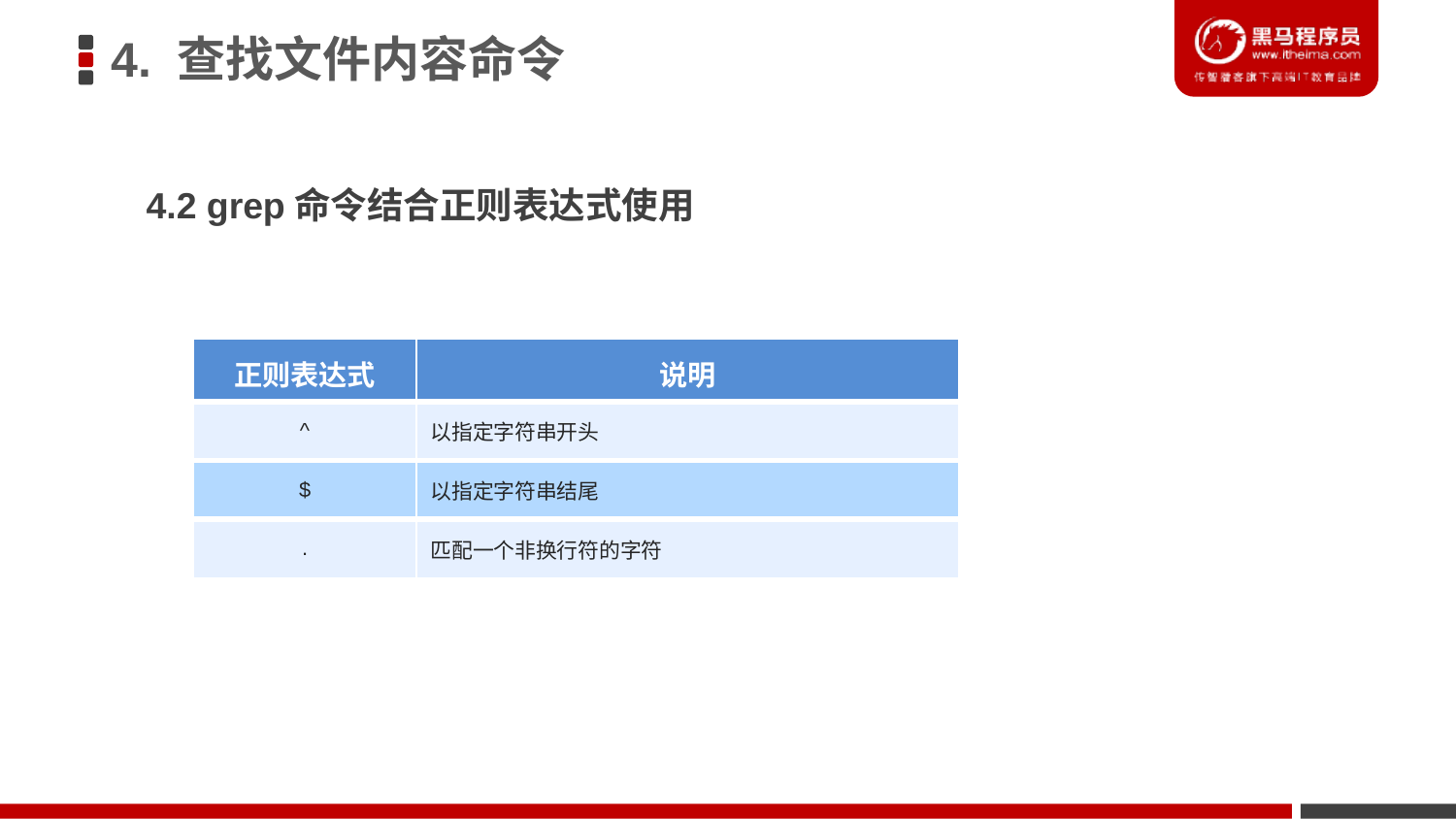

4. 查找文件内容命令
4.2 grep命令结合正则表达式使用
| 正则表达式 | 说明 |
| --- | --- |
| ^ | 以指定字符串开头 |
| $ | 以指定字符串结尾 |
| . | 匹配一个非换行符的字符 |